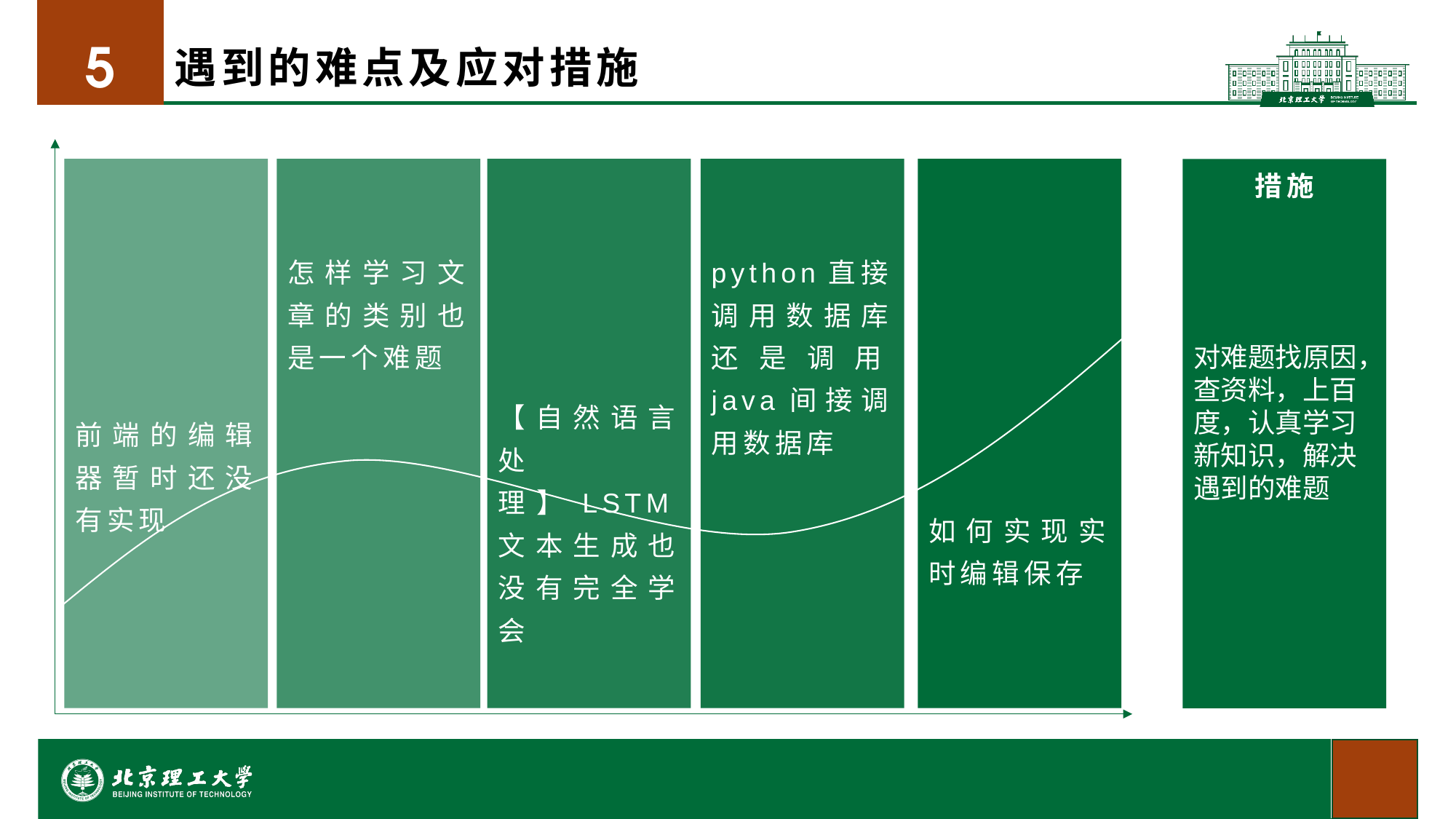

5
# 遇到的难点及应对措施

怎样学习文章的类别也是一个难题
python直接调用数据库还是调用java间接调用数据库

【自然语言处理】LSTM文本生成也没有完全学会
前端的编辑器暂时还没有实现
如何实现实时编辑保存

措施

对难题找原因，查资料，上百度，认真学习新知识，解决遇到的难题